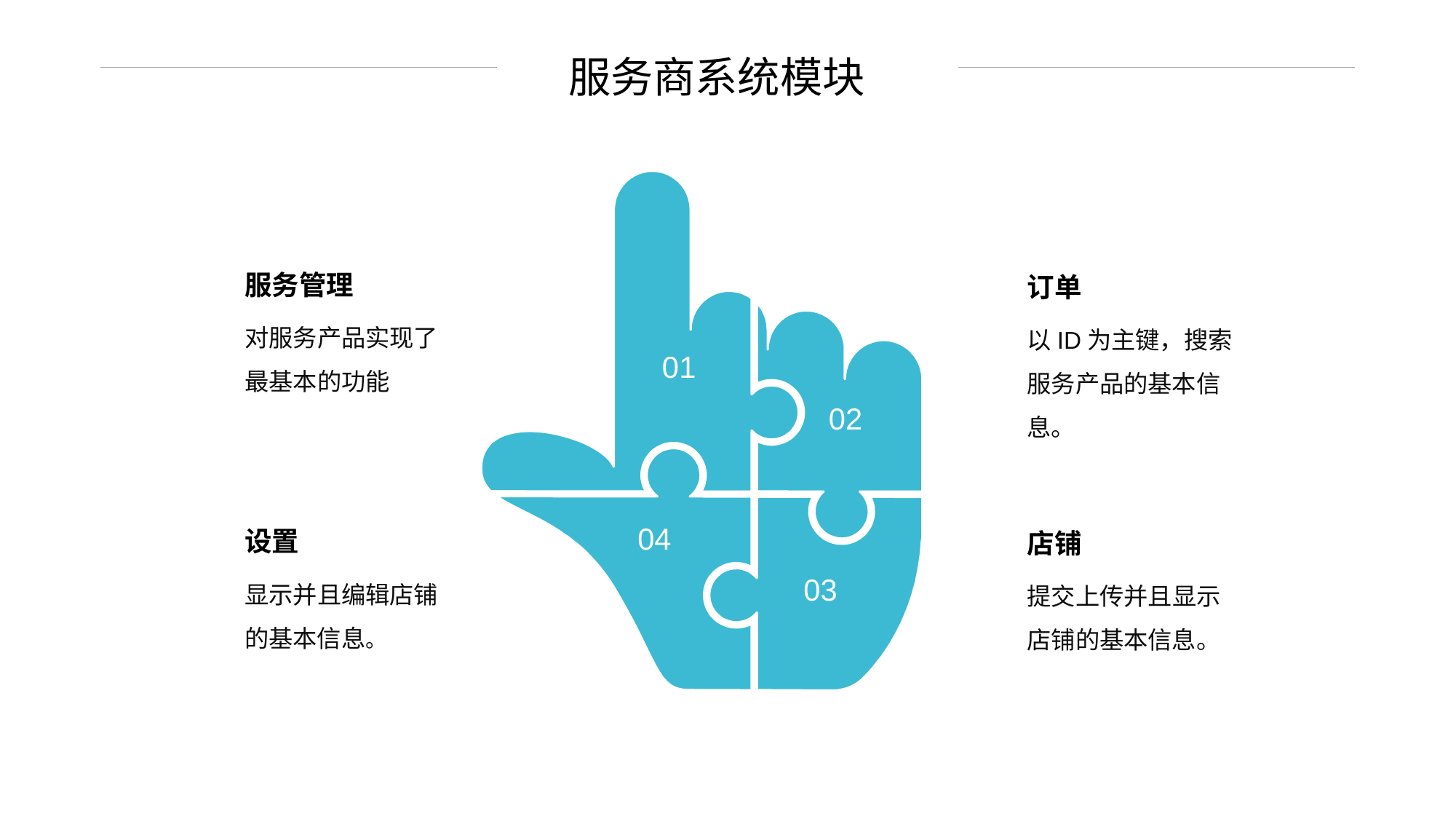

服务商系统模块

01
02

04
03
服务管理
订单
对服务产品实现了最基本的功能
以ID为主键，搜索服务产品的基本信息。
设置
店铺
显示并且编辑店铺的基本信息。
提交上传并且显示店铺的基本信息。